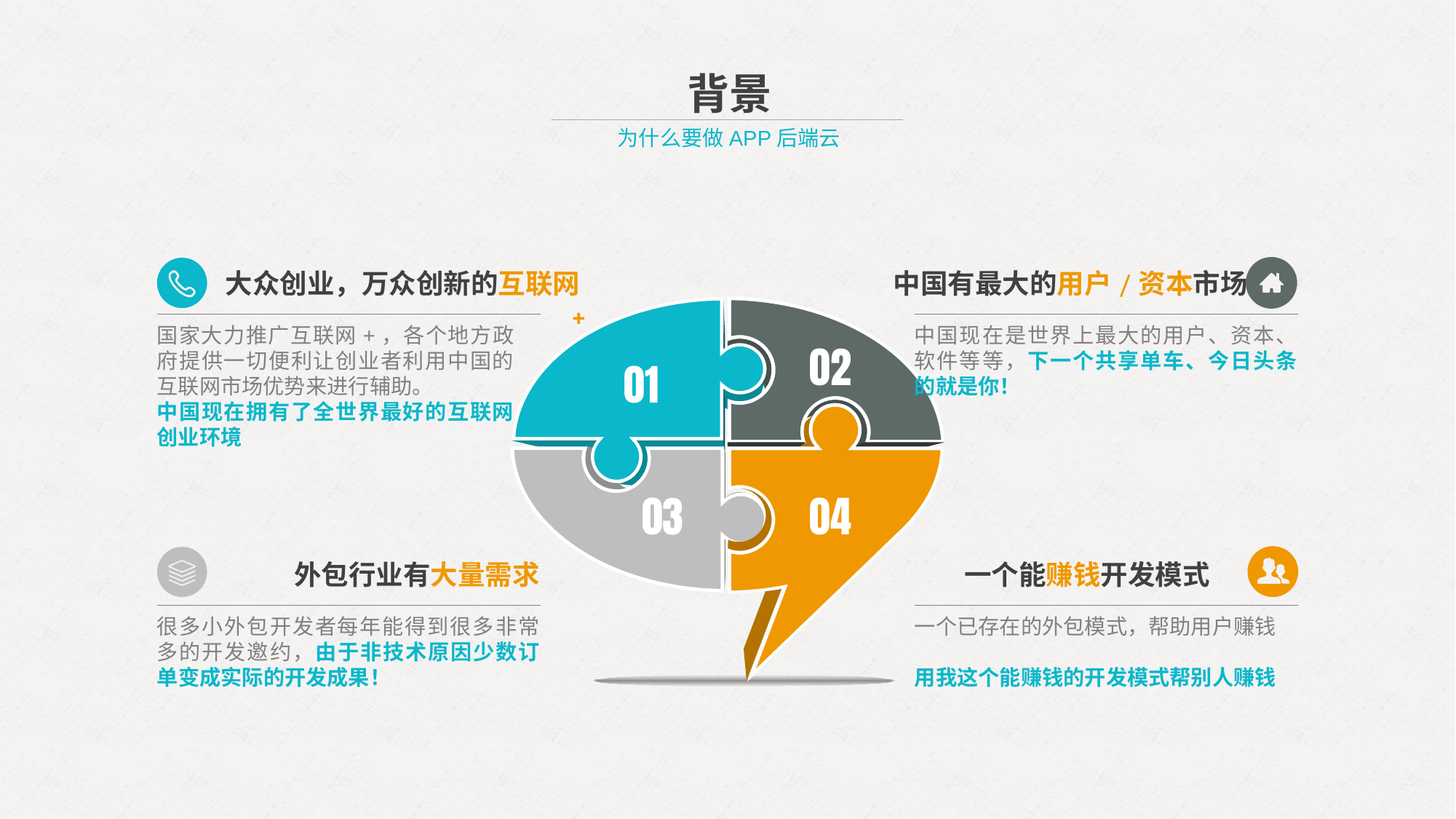

背景
为什么要做APP后端云

大众创业，万众创新的互联网+
中国有最大的用户/资本市场

国家大力推广互联网+，各个地方政府提供一切便利让创业者利用中国的互联网市场优势来进行辅助。
中国现在拥有了全世界最好的互联网创业环境
中国现在是世界上最大的用户、资本、软件等等，下一个共享单车、今日头条的就是你！
02
01
03
04

外包行业有大量需求
一个能赚钱开发模式
很多小外包开发者每年能得到很多非常多的开发邀约，由于非技术原因少数订单变成实际的开发成果！
一个已存在的外包模式，帮助用户赚钱

用我这个能赚钱的开发模式帮别人赚钱